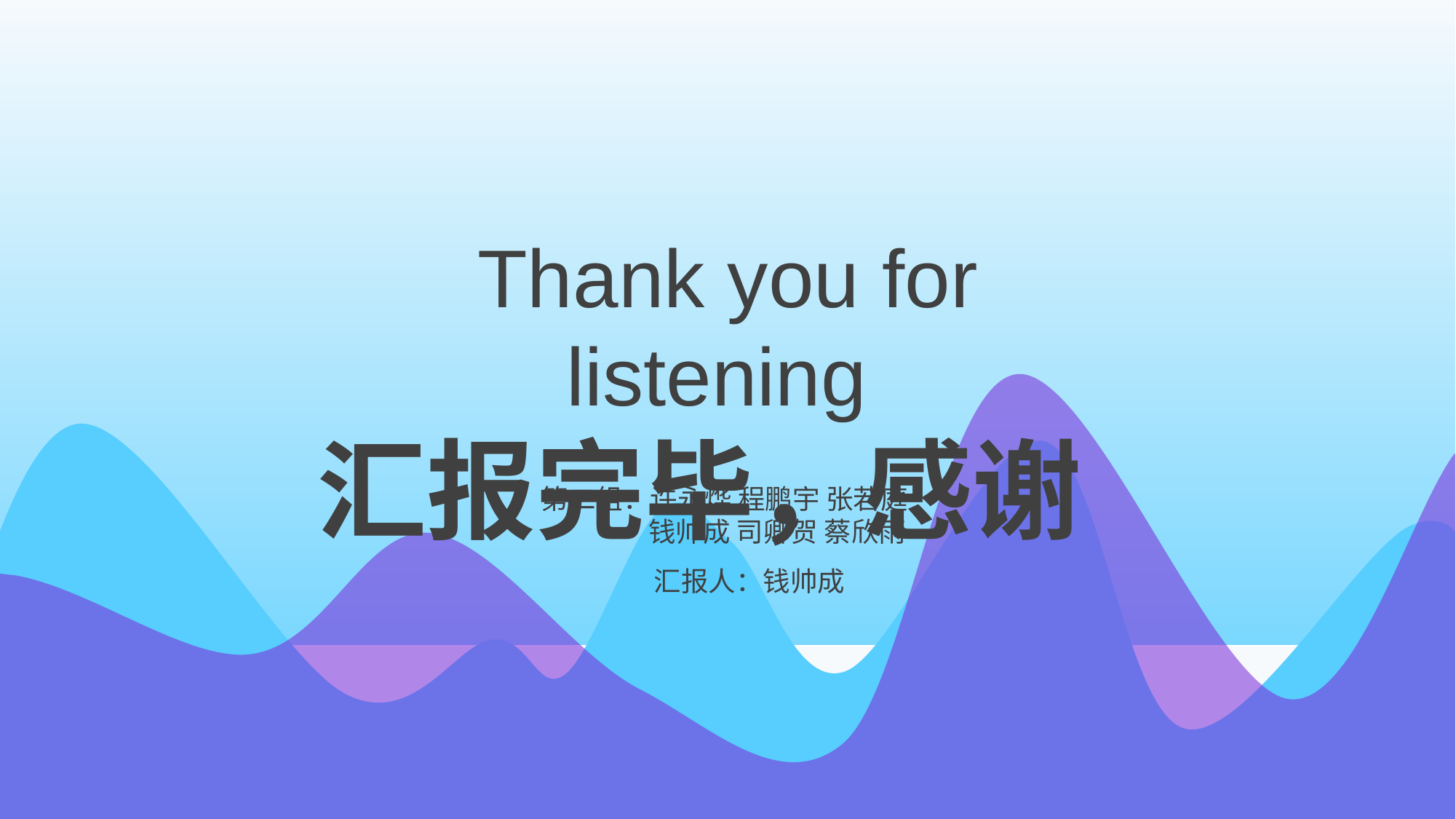

Thank you for listening
汇报完毕，感谢

第二组：许永烨 程鹏宇 张若庭
               钱帅成 司卿贺 蔡欣雨
      汇报人：钱帅成